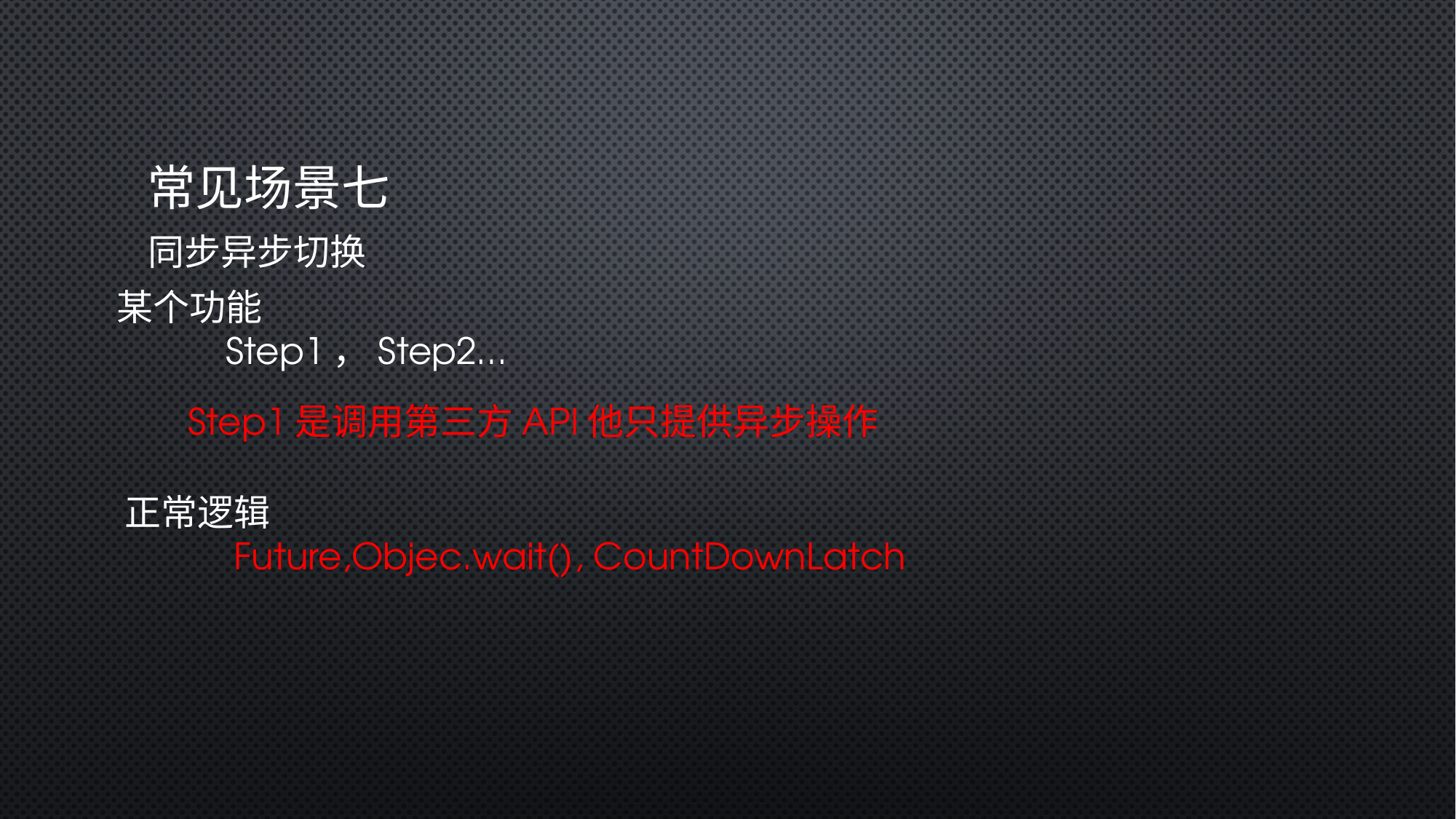

# 常见场景七
同步异步切换
某个功能
	Step1，Step2…
Step1是调用第三方API他只提供异步操作
正常逻辑
	Future,Objec.wait(), CountDownLatch